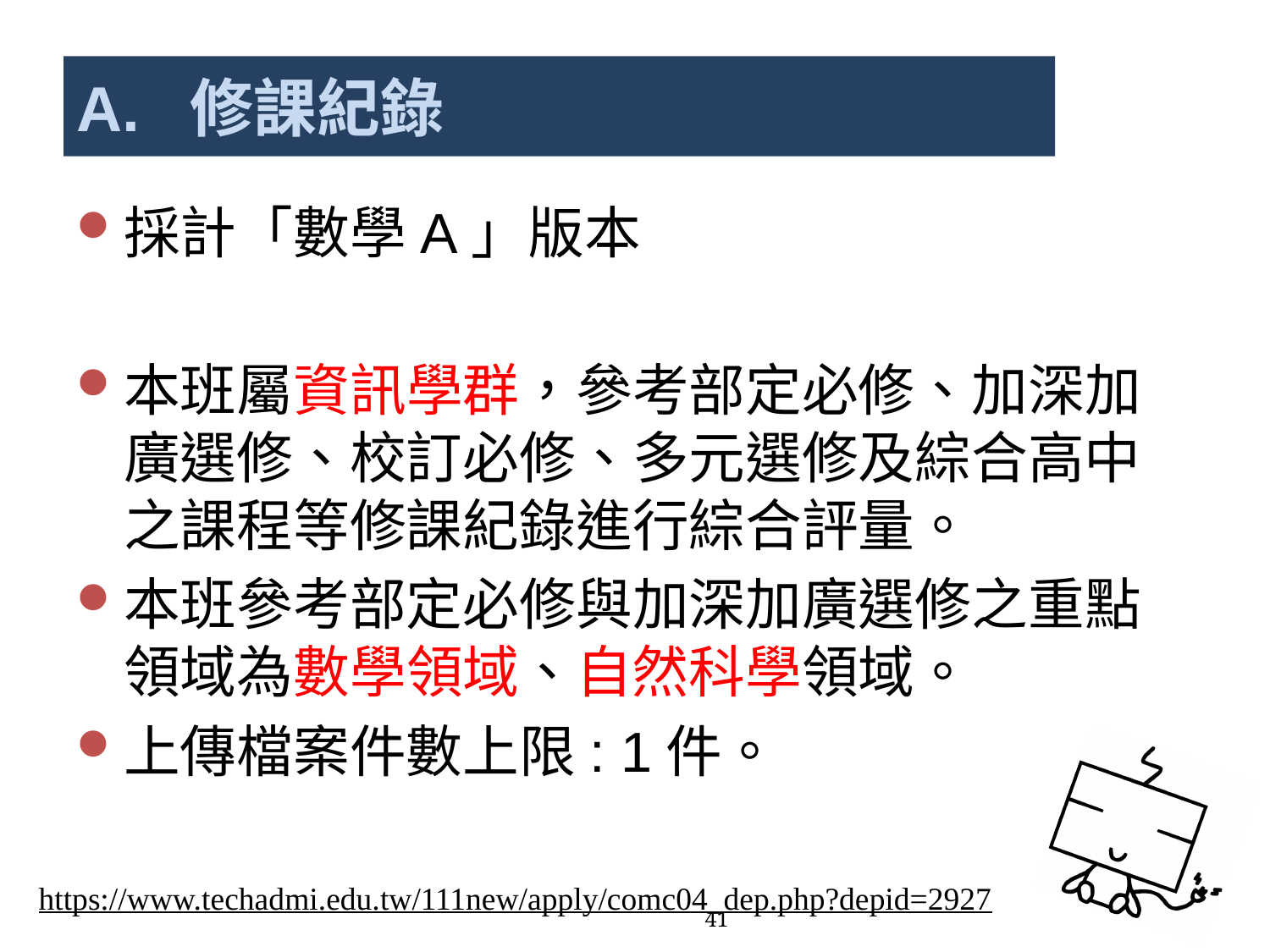

# A.  修課紀錄
採計「數學A」版本

本班屬資訊學群，參考部定必修、加深加廣選修、校訂必修、多元選修及綜合高中之課程等修課紀錄進行綜合評量。
本班參考部定必修與加深加廣選修之重點領域為數學領域、自然科學領域。
上傳檔案件數上限: 1件。

https://www.techadmi.edu.tw/111new/apply/comc04_dep.php?depid=2927
41